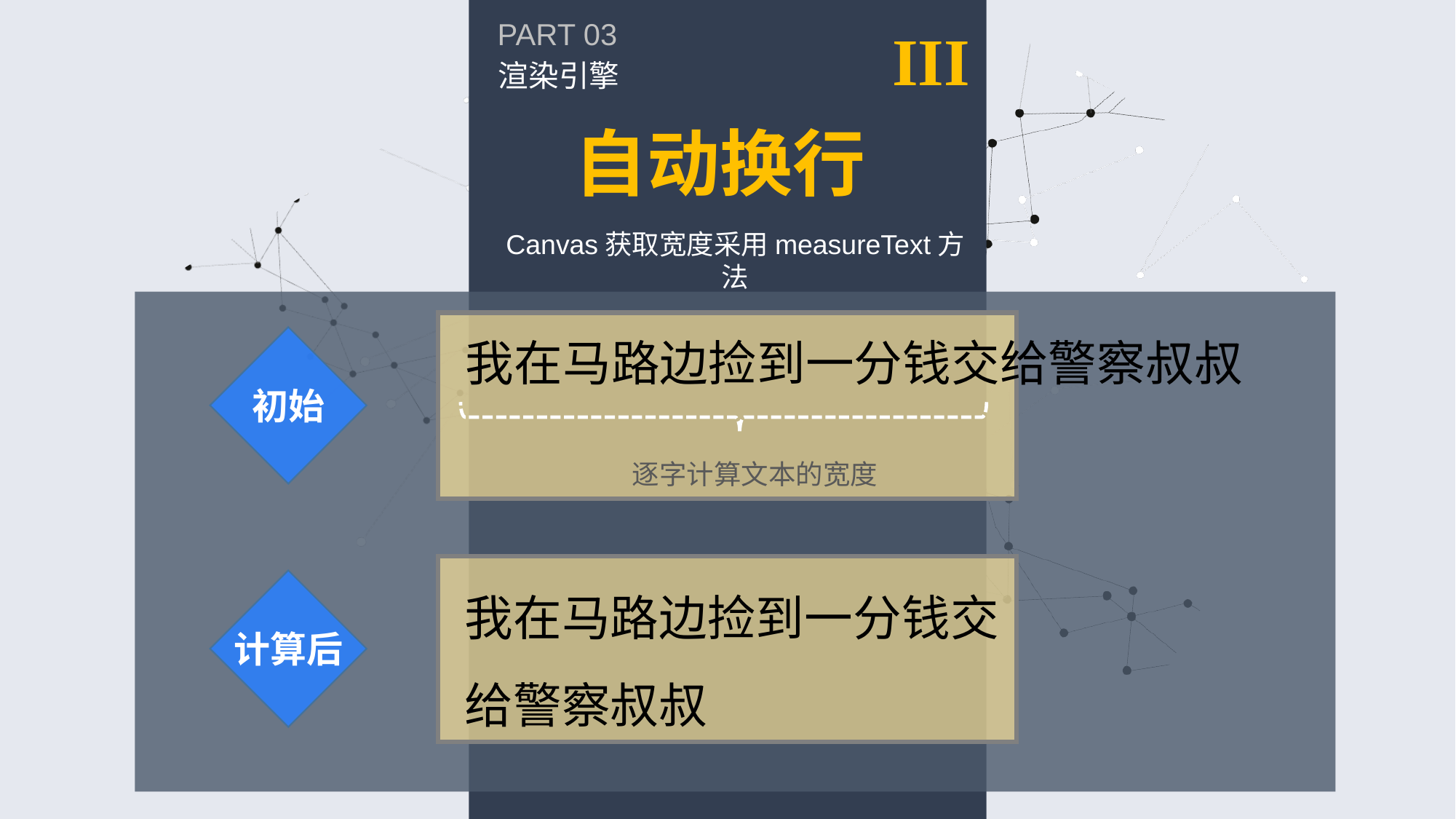

PART 03
III
渲染引擎
自动换行

Canvas获取宽度采用measureText方法

我在马路边捡到一分钱交给警察叔叔
初始
逐字计算文本的宽度
我在马路边捡到一分钱交
给警察叔叔

计算后